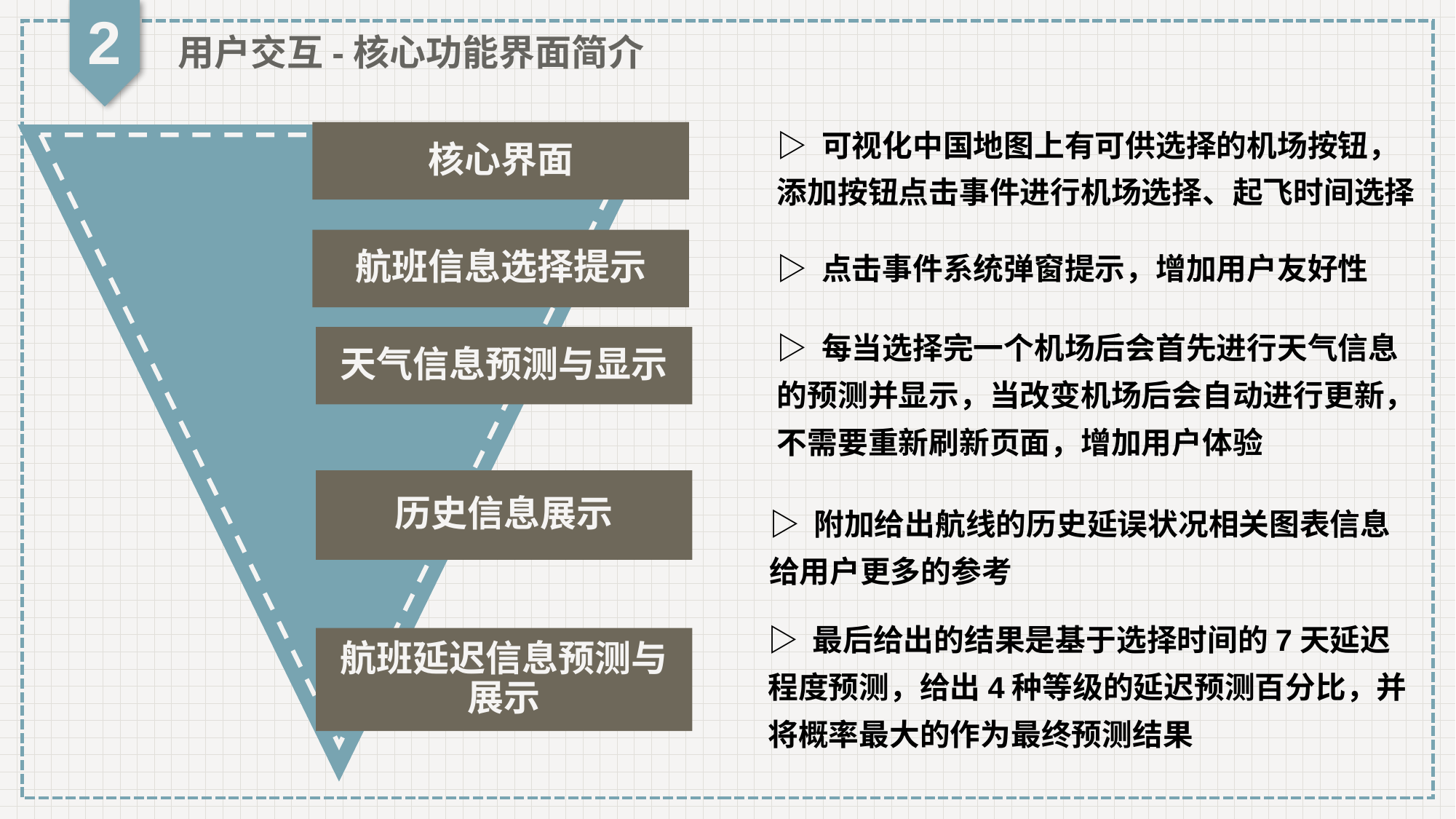

2
用户交互-核心功能界面简介
▷ 可视化中国地图上有可供选择的机场按钮，添加按钮点击事件进行机场选择、起飞时间选择
核心界面

航班信息选择提示
▷ 点击事件系统弹窗提示，增加用户友好性
▷ 每当选择完一个机场后会首先进行天气信息的预测并显示，当改变机场后会自动进行更新，不需要重新刷新页面，增加用户体验
天气信息预测与显示
历史信息展示
▷ 附加给出航线的历史延误状况相关图表信息
给用户更多的参考
▷ 最后给出的结果是基于选择时间的7天延迟程度预测，给出4种等级的延迟预测百分比，并将概率最大的作为最终预测结果
航班延迟信息预测与展示